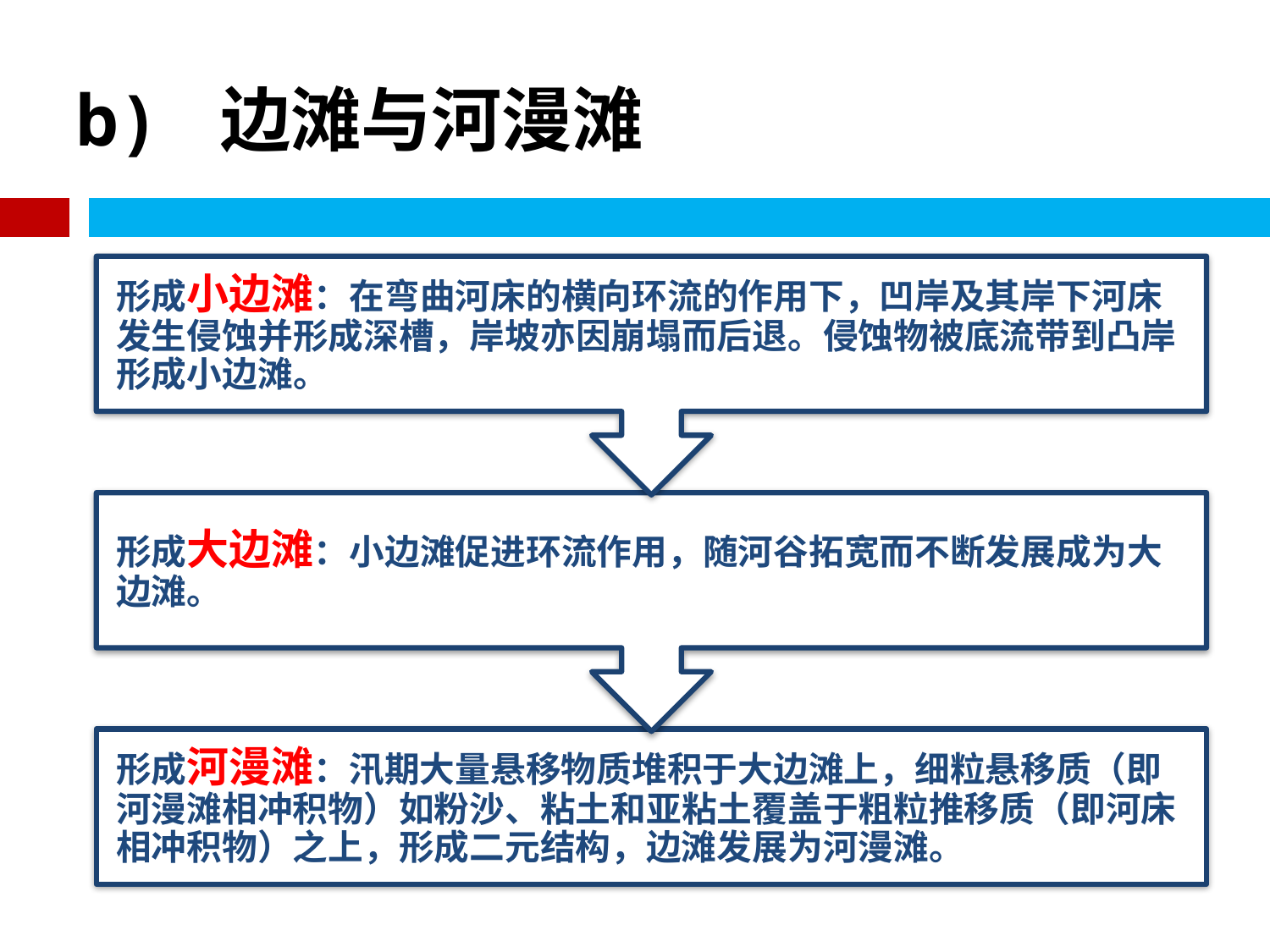

# b) 边滩与河漫滩
形成河漫滩：汛期大量悬移物质堆积于大边滩上，细粒悬移质（即河漫滩相冲积物）如粉沙、粘土和亚粘土覆盖于粗粒推移质（即河床相冲积物）之上，形成二元结构，边滩发展为河漫滩。
形成大边滩：小边滩促进环流作用，随河谷拓宽而不断发展成为大边滩。
形成小边滩：在弯曲河床的横向环流的作用下，凹岸及其岸下河床发生侵蚀并形成深槽，岸坡亦因崩塌而后退。侵蚀物被底流带到凸岸形成小边滩。